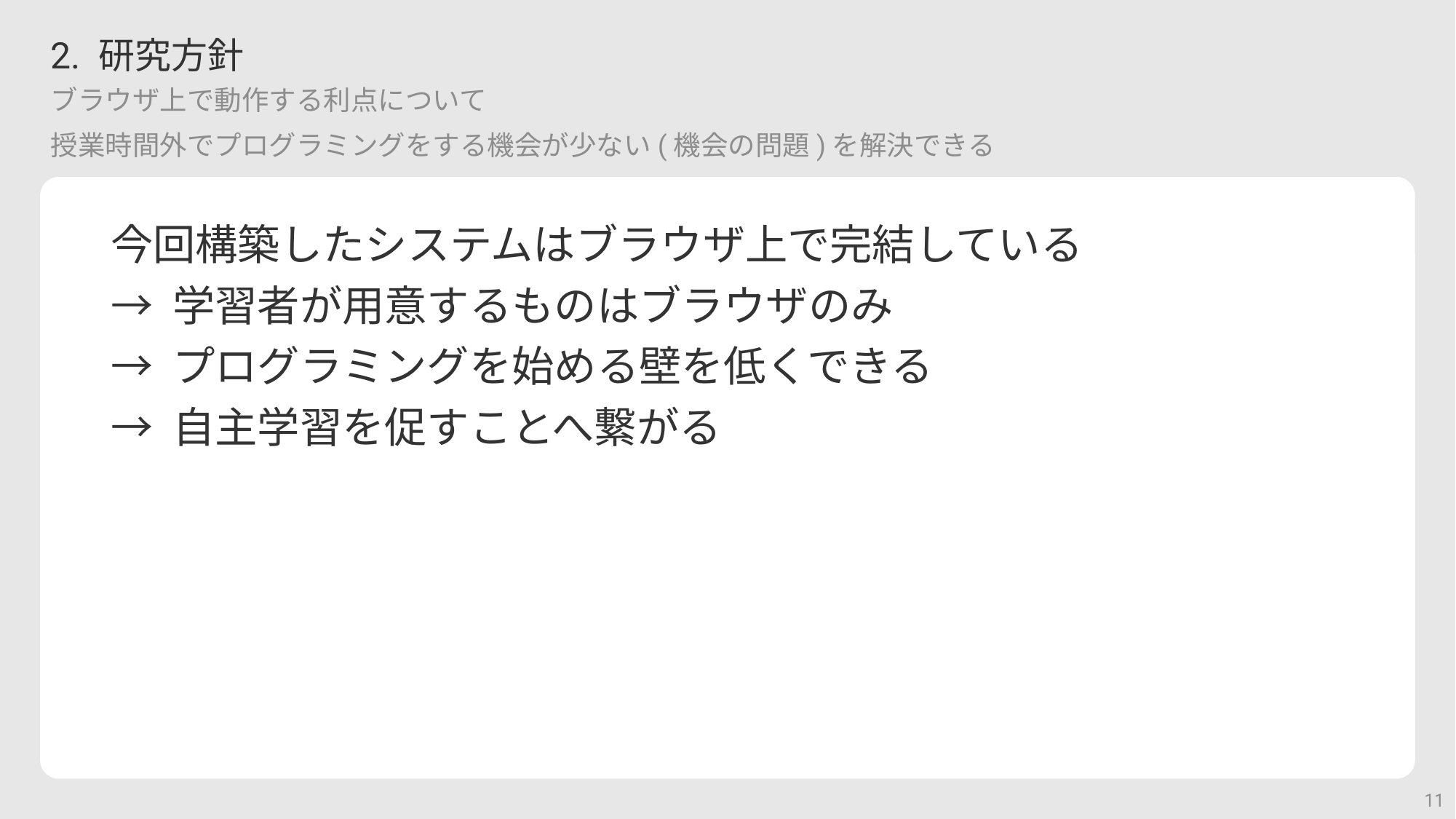

# 2. 研究方針
ブラウザ上で動作する利点について
授業時間外でプログラミングをする機会が少ない(機会の問題)を解決できる
今回構築したシステムはブラウザ上で完結している
→ 学習者が用意するものはブラウザのみ
→ プログラミングを始める壁を低くできる
→ 自主学習を促すことへ繋がる
11